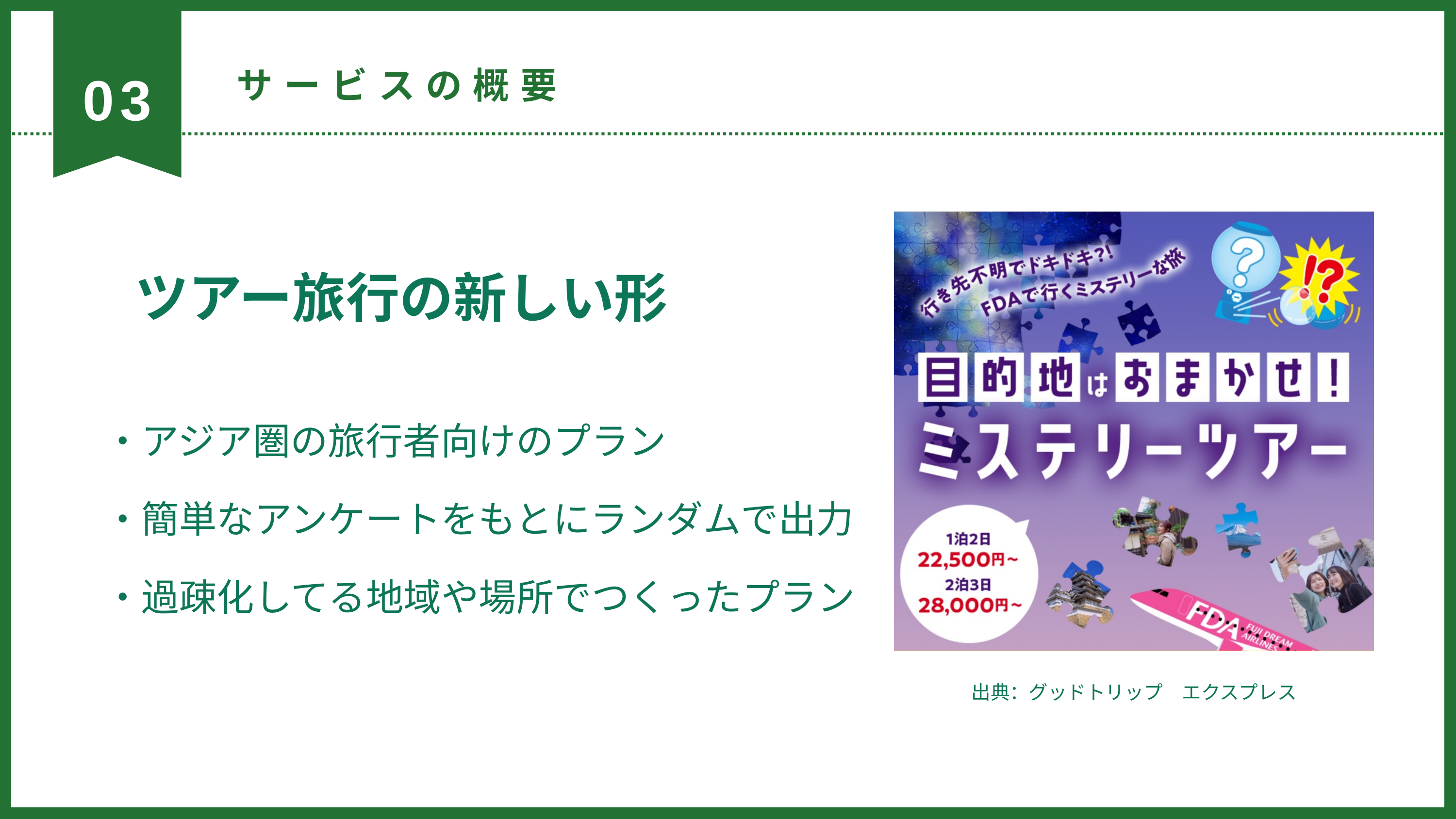

03
サービスの概要

ツアー旅行の新しい形
・アジア圏の旅行者向けのプラン
・簡単なアンケートをもとにランダムで出力
・過疎化してる地域や場所でつくったプラン

出典：グッドトリップ　エクスプレス